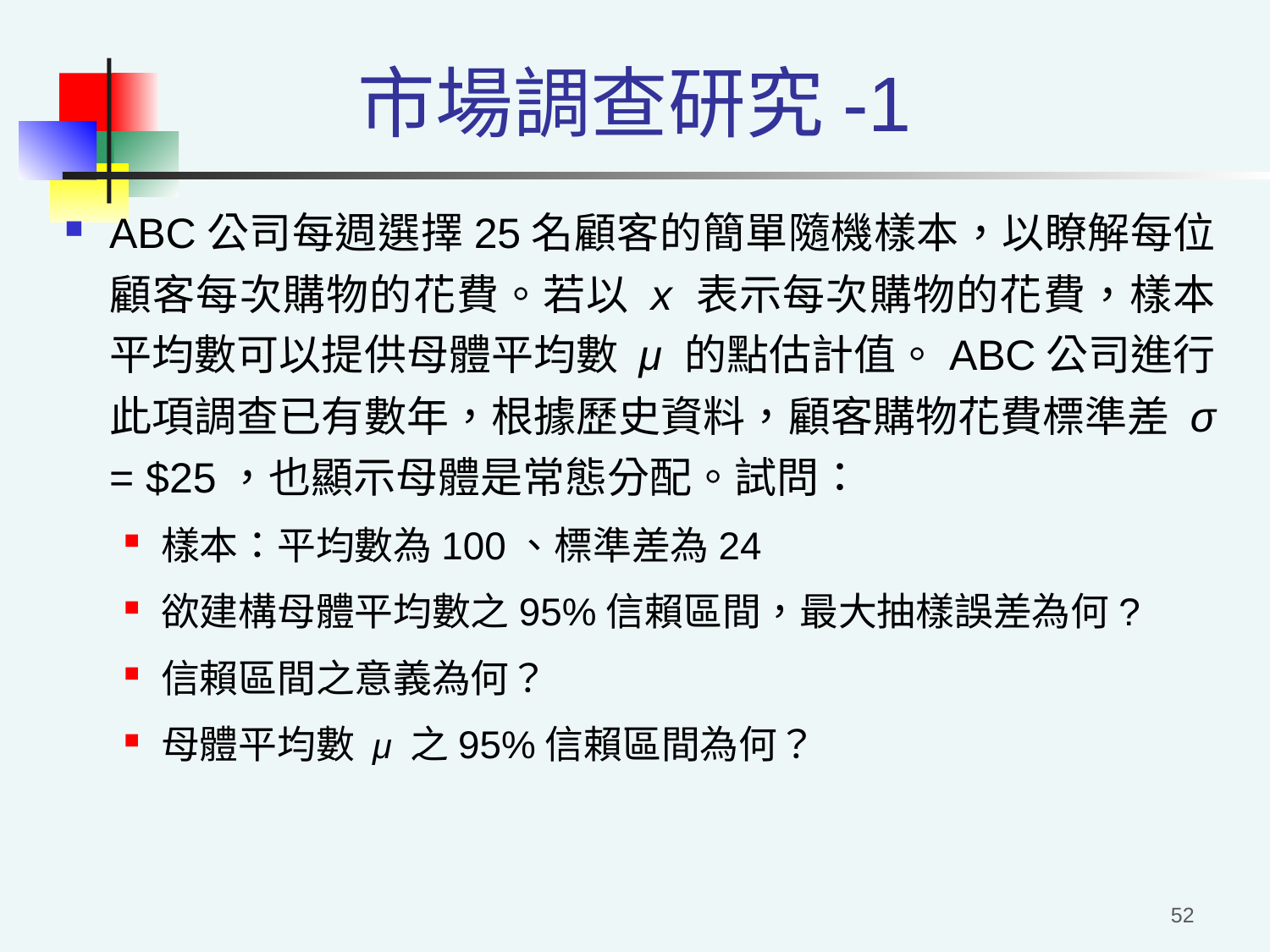

# 市場調查研究-1
ABC公司每週選擇25名顧客的簡單隨機樣本，以瞭解每位顧客每次購物的花費。若以 x 表示每次購物的花費，樣本平均數可以提供母體平均數 μ 的點估計值。ABC公司進行此項調查已有數年，根據歷史資料，顧客購物花費標準差 σ = $25，也顯示母體是常態分配。試問：
樣本：平均數為100、標準差為24
欲建構母體平均數之95%信賴區間，最大抽樣誤差為何?
信賴區間之意義為何？
母體平均數 μ 之95%信賴區間為何？

52